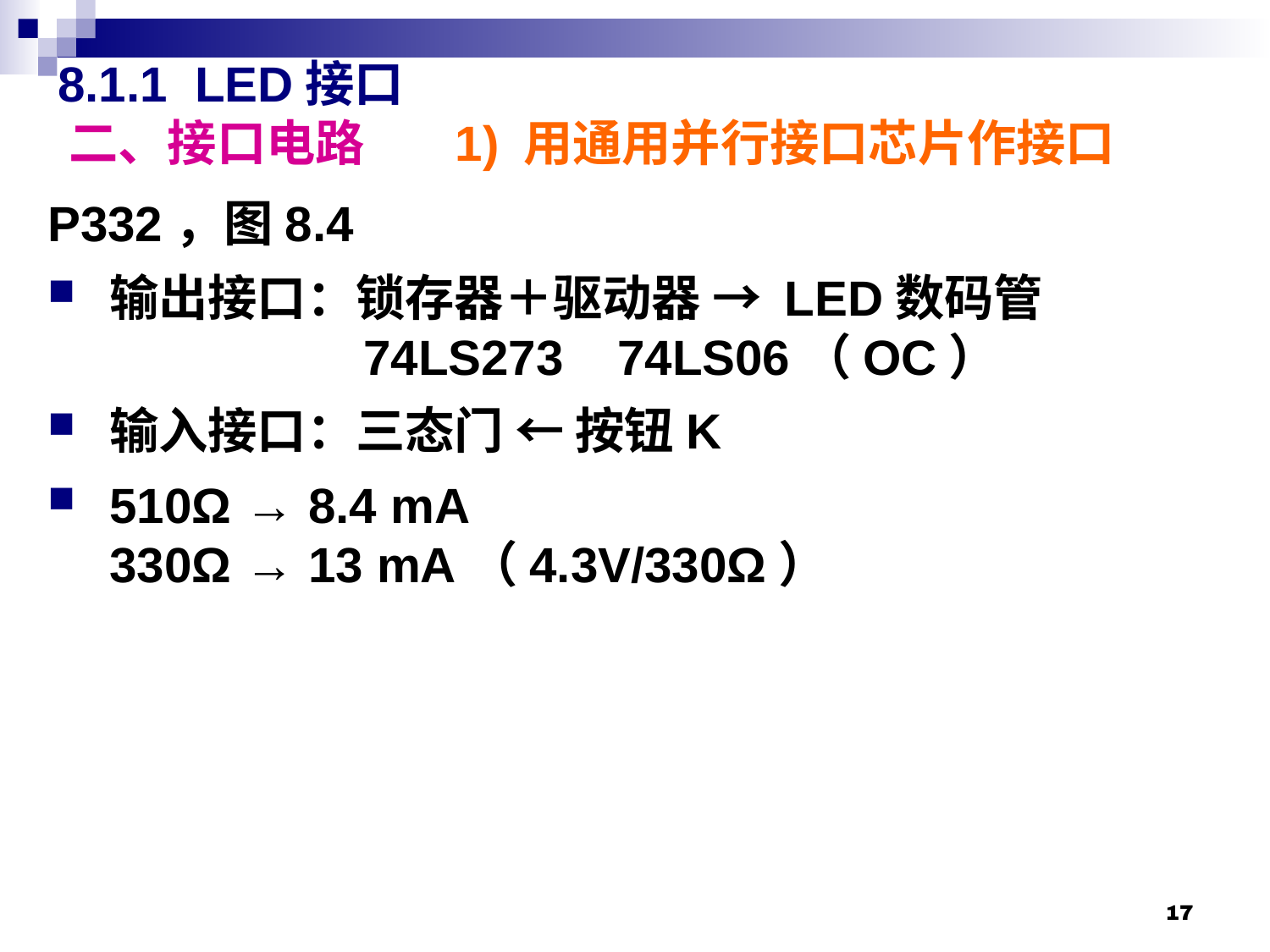

# 8.1.1  LED接口 二、接口电路       1) 用通用并行接口芯片作接口
P332，图8.4
输出接口：锁存器＋驱动器 → LED数码管
		74LS273	74LS06（OC）
输入接口：三态门 ← 按钮K
510Ω → 8.4 mA
330Ω → 13 mA（4.3V/330Ω）
17